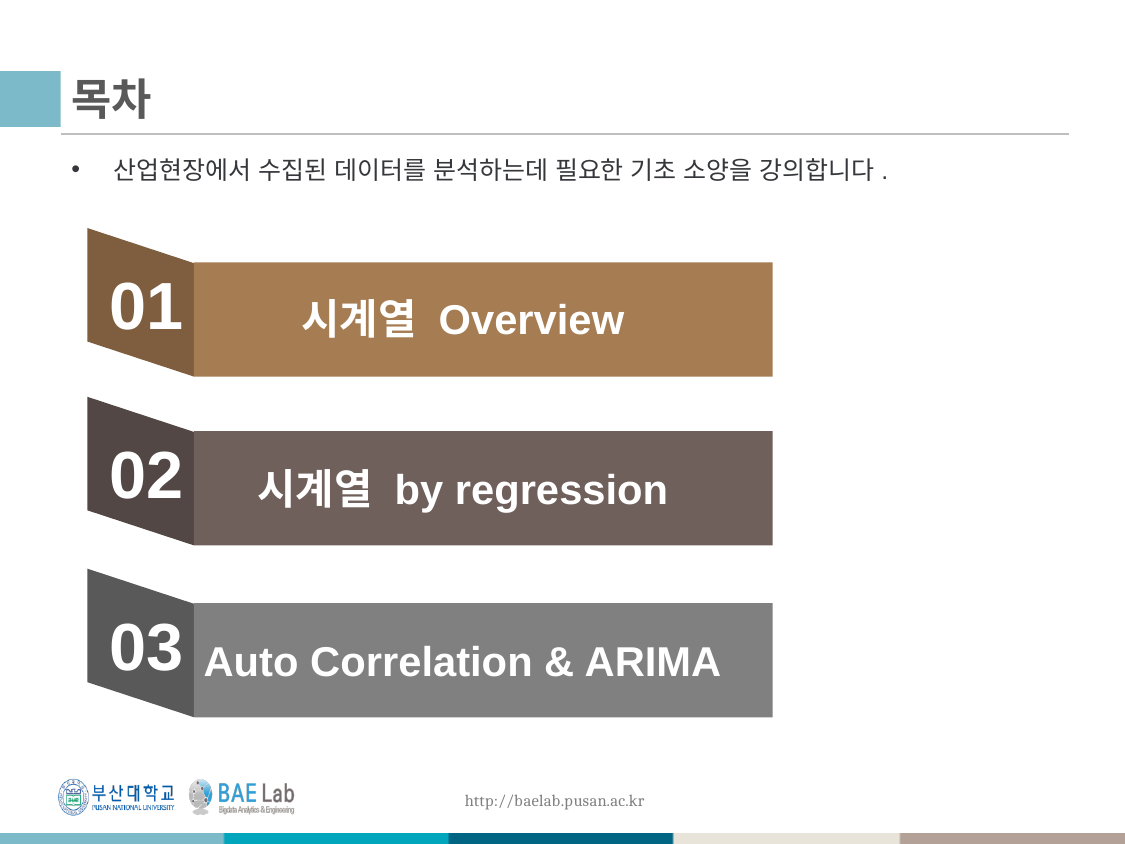

# 목차
산업현장에서 수집된 데이터를 분석하는데 필요한 기초 소양을 강의합니다.

01
시계열 Overview

02
시계열 by regression

03
Auto Correlation & ARIMA